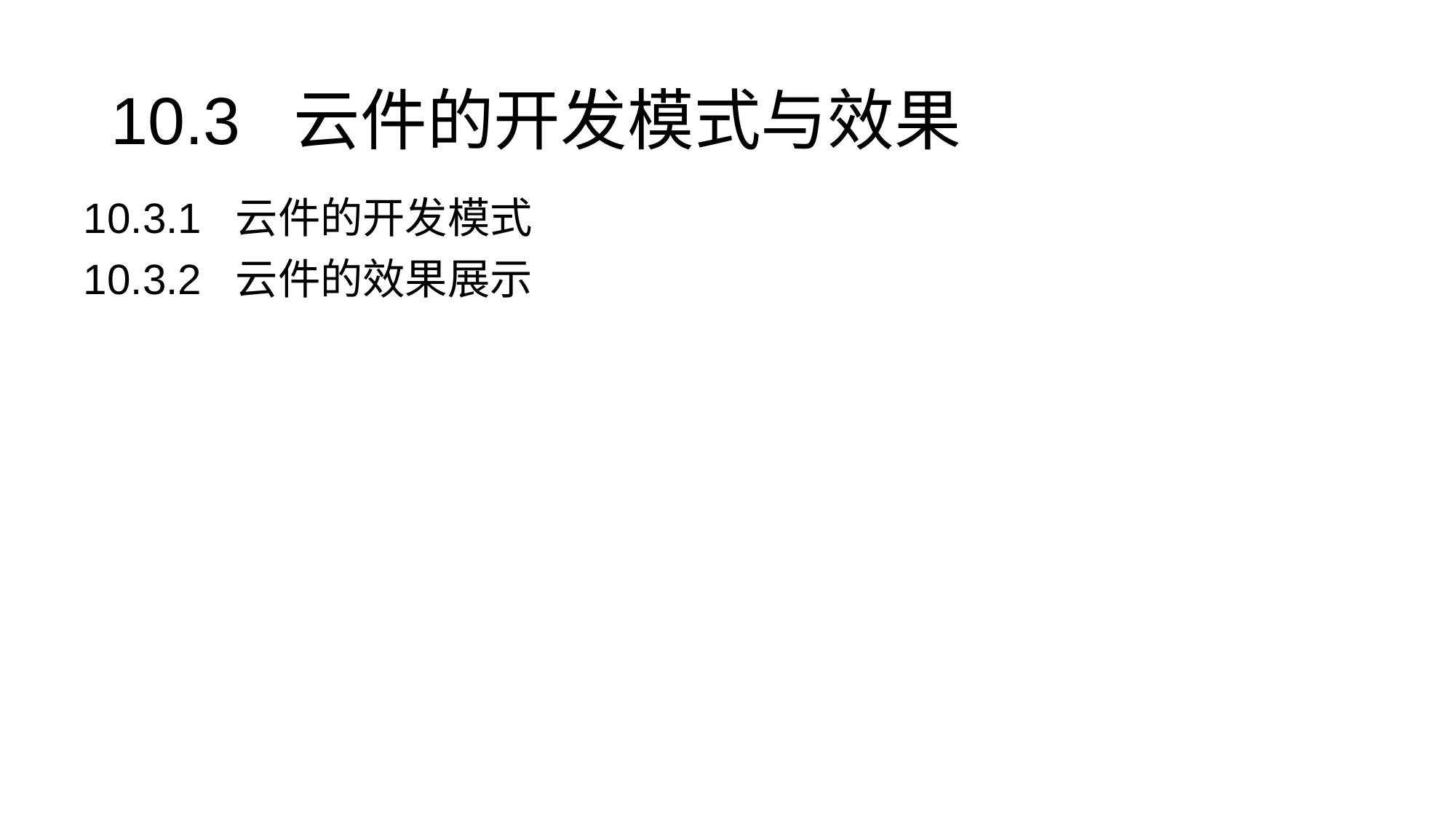

# 10.3  云件的开发模式与效果
10.3.1  云件的开发模式
10.3.2  云件的效果展示